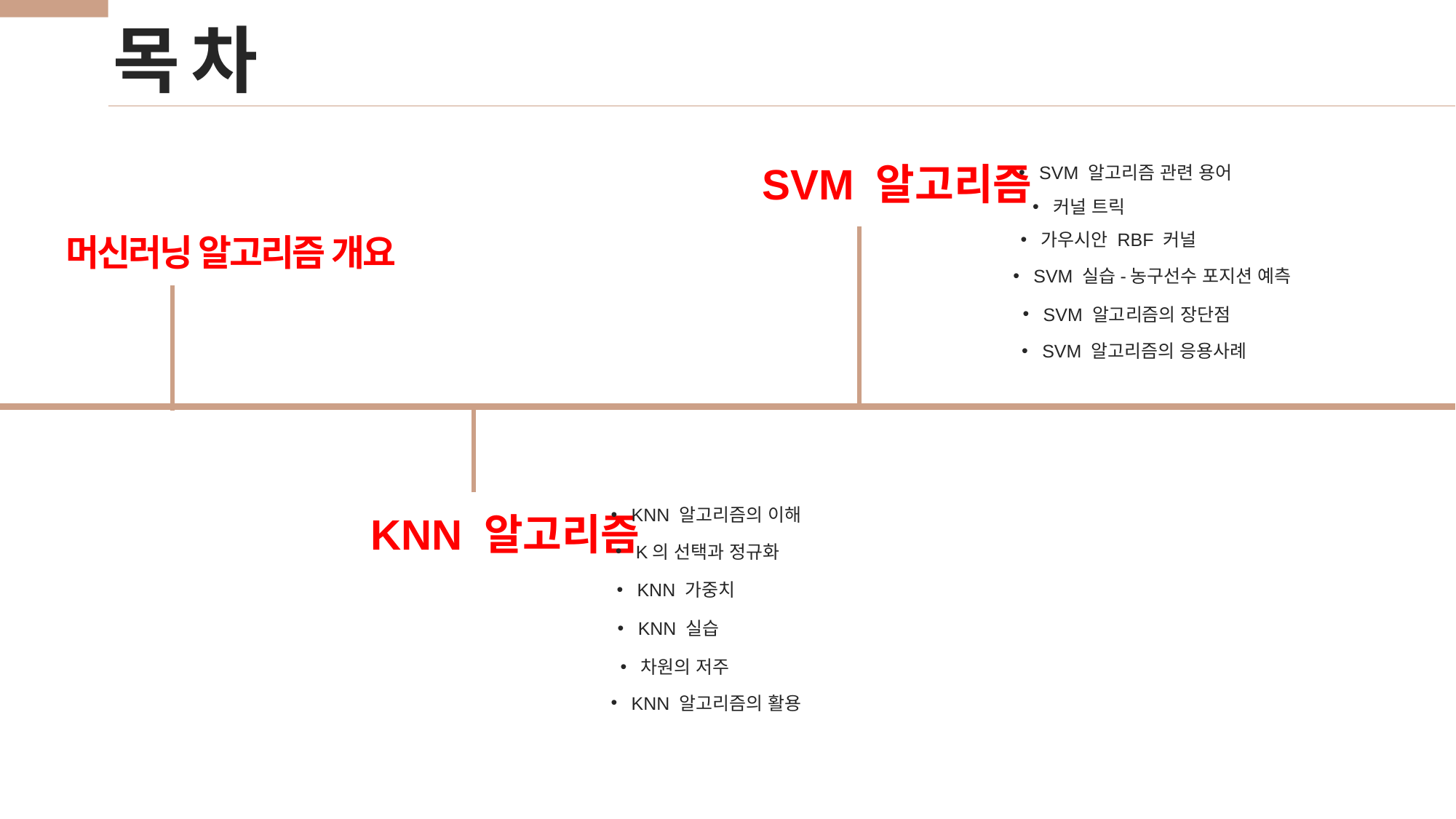

목 차
SVM 알고리즘
SVM 알고리즘 관련 용어
커널 트릭
가우시안 RBF 커널
머신러닝 알고리즘 개요
SVM 실습-농구선수 포지션 예측
SVM 알고리즘의 장단점
SVM 알고리즘의 응용사례
KNN 알고리즘의 이해
KNN 알고리즘
K의 선택과 정규화
KNN 가중치
KNN 실습
차원의 저주
KNN 알고리즘의 활용